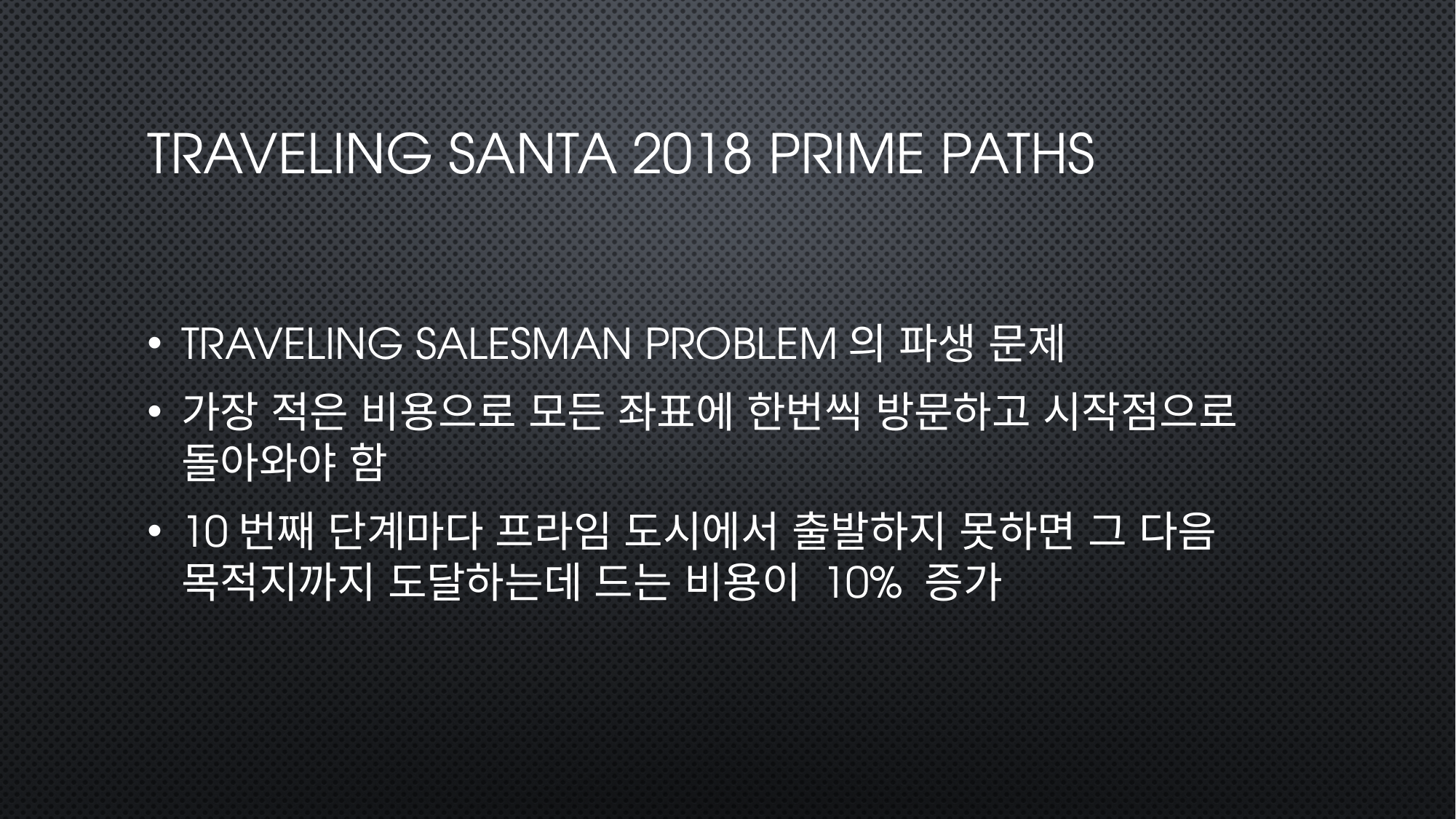

# Traveling Santa 2018 Prime Paths
Traveling Salesman Problem의 파생 문제
가장 적은 비용으로 모든 좌표에 한번씩 방문하고 시작점으로 돌아와야 함
10번째 단계마다 프라임 도시에서 출발하지 못하면 그 다음 목적지까지 도달하는데 드는 비용이 10% 증가